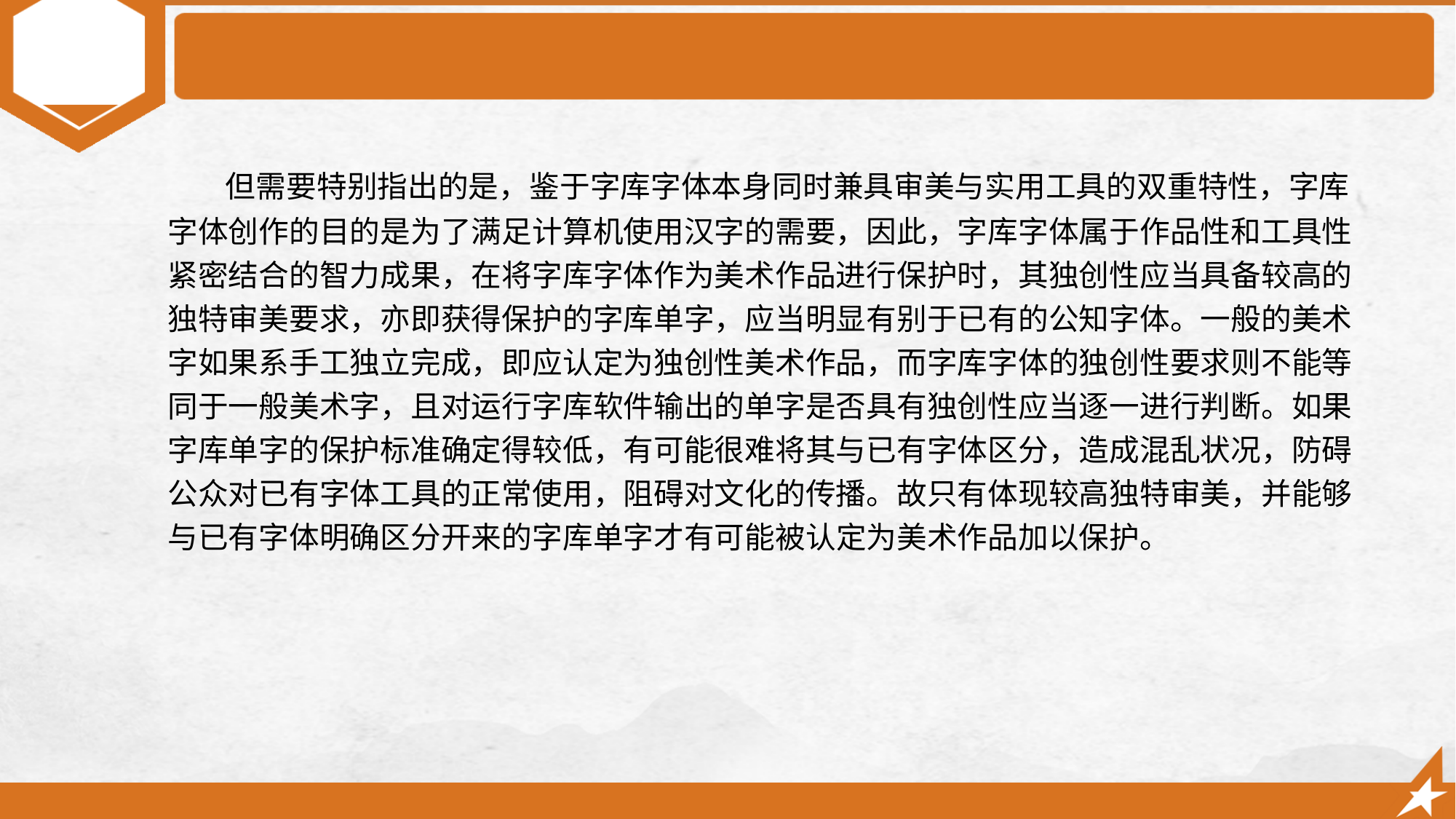

但需要特别指出的是，鉴于字库字体本身同时兼具审美与实用工具的双重特性，字库字体创作的目的是为了满足计算机使用汉字的需要，因此，字库字体属于作品性和工具性紧密结合的智力成果，在将字库字体作为美术作品进行保护时，其独创性应当具备较高的独特审美要求，亦即获得保护的字库单字，应当明显有别于已有的公知字体。一般的美术字如果系手工独立完成，即应认定为独创性美术作品，而字库字体的独创性要求则不能等同于一般美术字，且对运行字库软件输出的单字是否具有独创性应当逐一进行判断。如果字库单字的保护标准确定得较低，有可能很难将其与已有字体区分，造成混乱状况，防碍公众对已有字体工具的正常使用，阻碍对文化的传播。故只有体现较高独特审美，并能够与已有字体明确区分开来的字库单字才有可能被认定为美术作品加以保护。